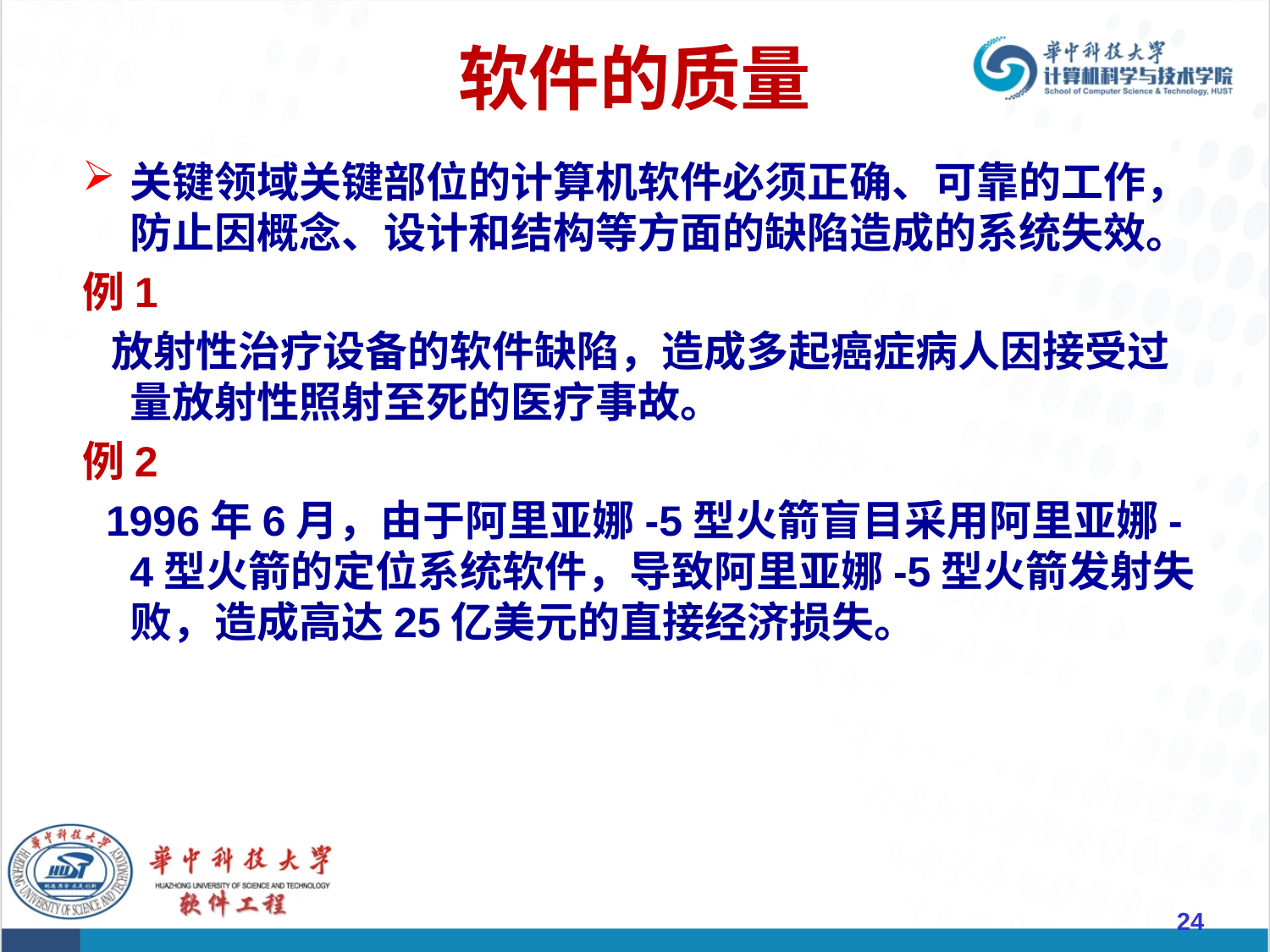

# 软件的质量
关键领域关键部位的计算机软件必须正确、可靠的工作，防止因概念、设计和结构等方面的缺陷造成的系统失效。
例1
  放射性治疗设备的软件缺陷，造成多起癌症病人因接受过量放射性照射至死的医疗事故。
例2
  1996年6月，由于阿里亚娜-5型火箭盲目采用阿里亚娜-4型火箭的定位系统软件，导致阿里亚娜-5型火箭发射失败，造成高达25亿美元的直接经济损失。

24